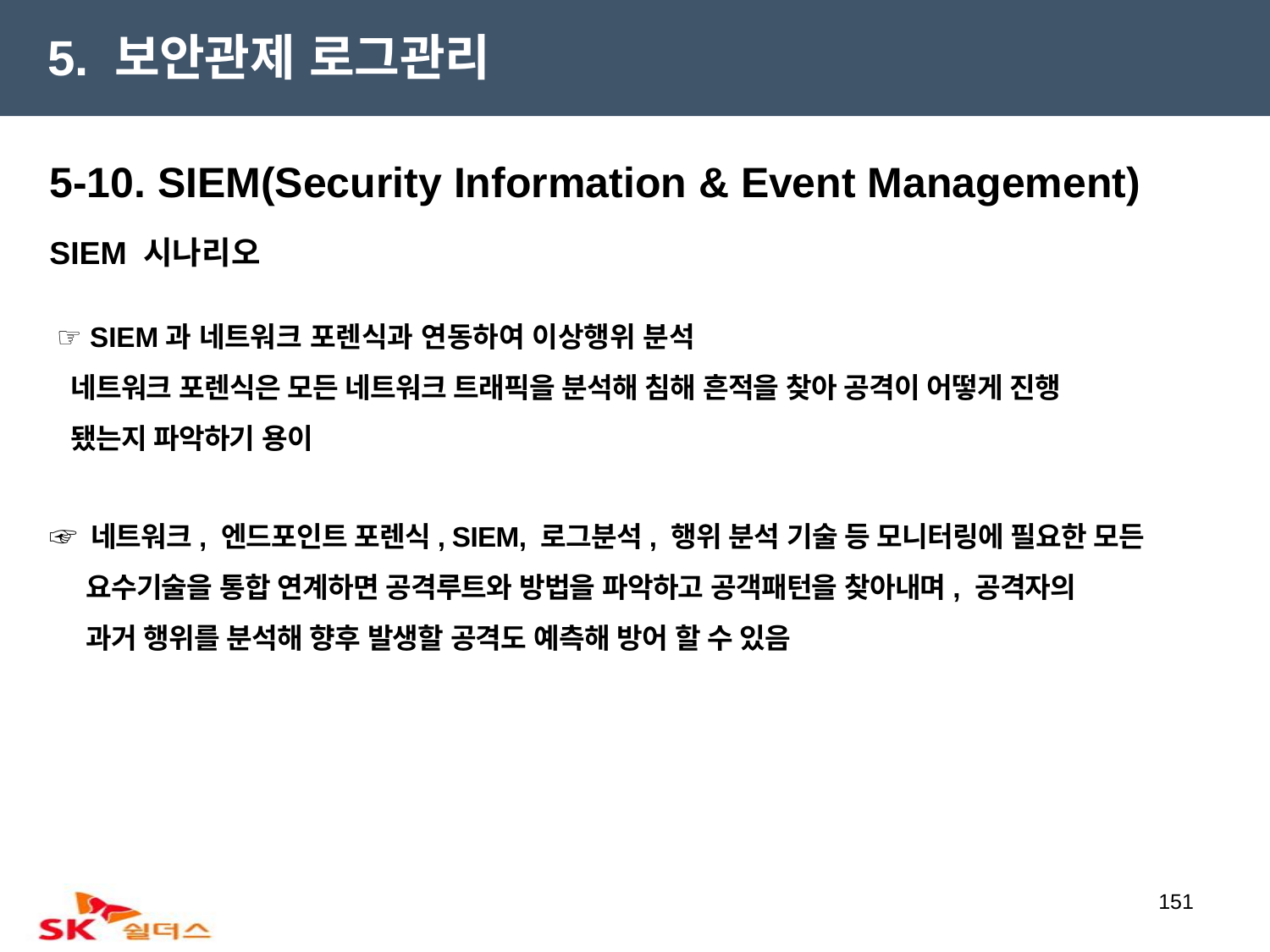

5. 보안관제 로그관리
5-10. SIEM(Security Information & Event Management)
SIEM 시나리오
 ☞ SIEM과 네트워크 포렌식과 연동하여 이상행위 분석
  네트워크 포렌식은 모든 네트워크 트래픽을 분석해 침해 흔적을 찾아 공격이 어떻게 진행
  됐는지 파악하기 용이
☞ 네트워크, 엔드포인트 포렌식, SIEM, 로그분석, 행위 분석 기술 등 모니터링에 필요한 모든
    요수기술을 통합 연계하면 공격루트와 방법을 파악하고 공객패턴을 찾아내며, 공격자의
    과거 행위를 분석해 향후 발생할 공격도 예측해 방어 할 수 있음
151